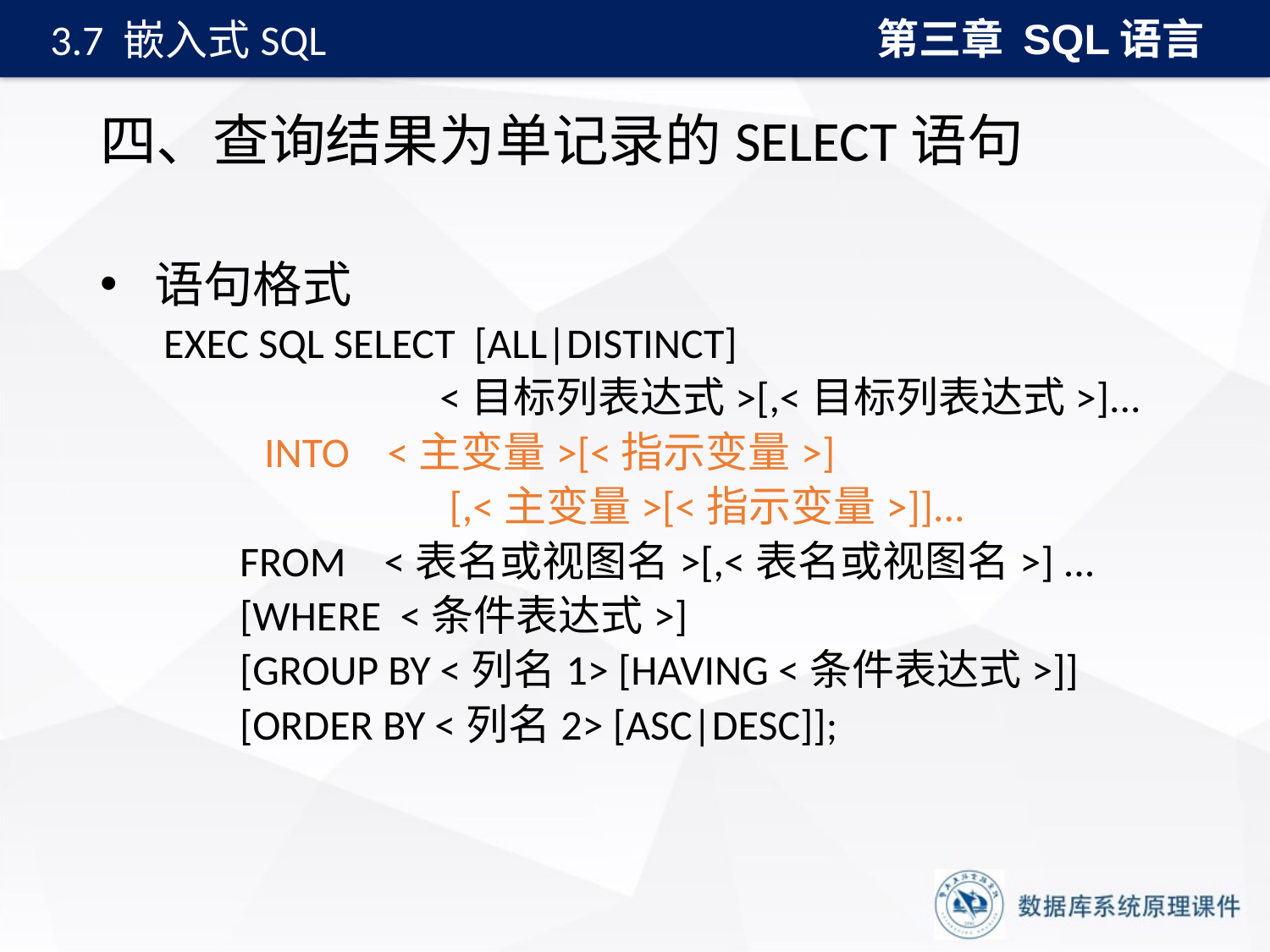

第三章 SQL语言
3.7 嵌入式SQL
# 四、查询结果为单记录的SELECT语句
 语句格式
EXEC SQL SELECT  [ALL|DISTINCT]
                             <目标列表达式>[,<目标列表达式>]...
 　   INTO    <主变量>[<指示变量>]
                              [,<主变量>[<指示变量>]]...
        FROM    <表名或视图名>[,<表名或视图名>] ...
        [WHERE  <条件表达式>]
        [GROUP BY <列名1> [HAVING <条件表达式>]]
        [ORDER BY <列名2> [ASC|DESC]];